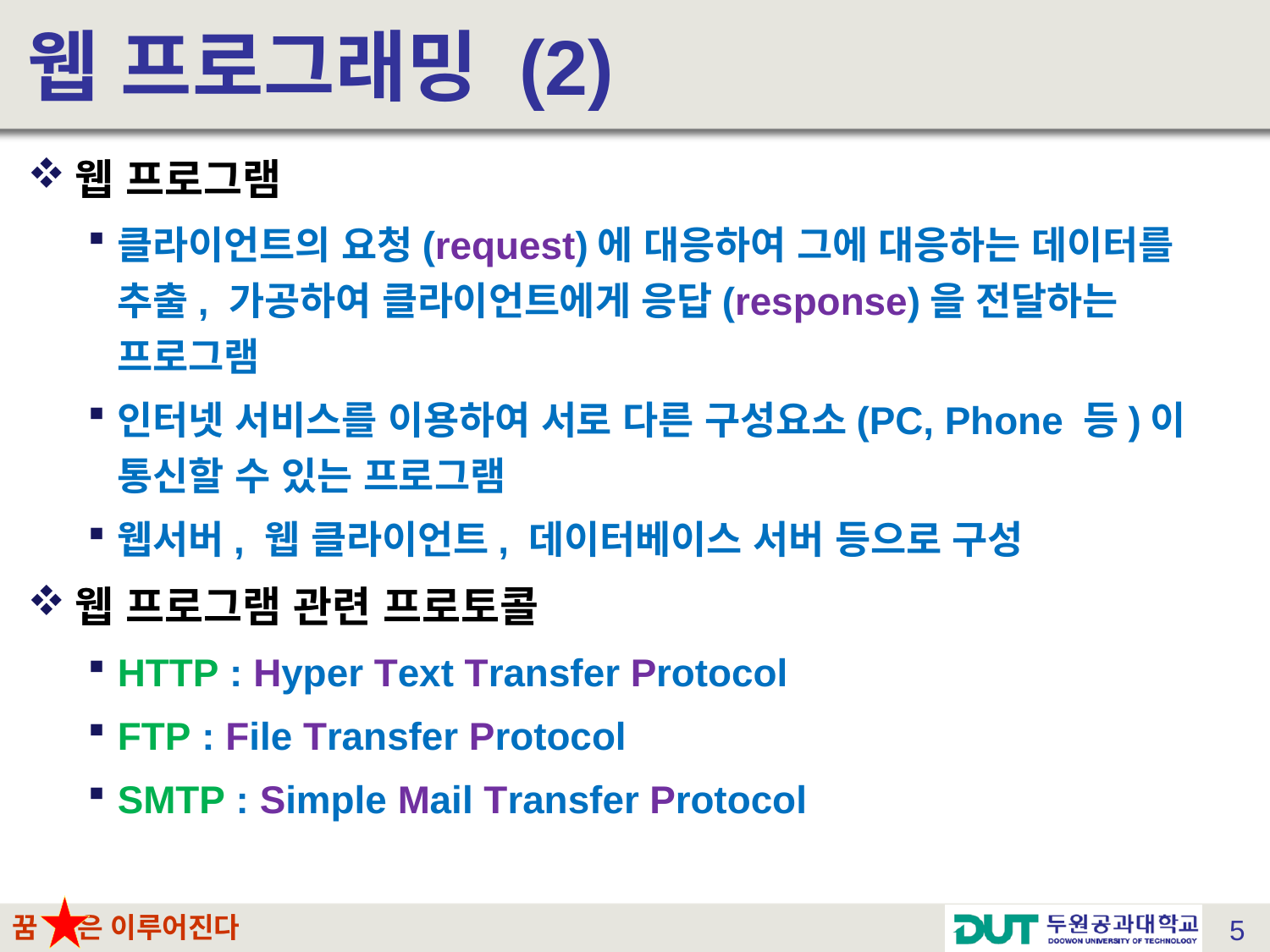

# 웹 프로그래밍 (2)
웹 프로그램
클라이언트의 요청(request)에 대응하여 그에 대응하는 데이터를 추출, 가공하여 클라이언트에게 응답(response)을 전달하는 프로그램
인터넷 서비스를 이용하여 서로 다른 구성요소(PC, Phone 등)이 통신할 수 있는 프로그램
웹서버, 웹 클라이언트, 데이터베이스 서버 등으로 구성
웹 프로그램 관련 프로토콜
HTTP : Hyper Text Transfer Protocol
FTP : File Transfer Protocol
SMTP : Simple Mail Transfer Protocol